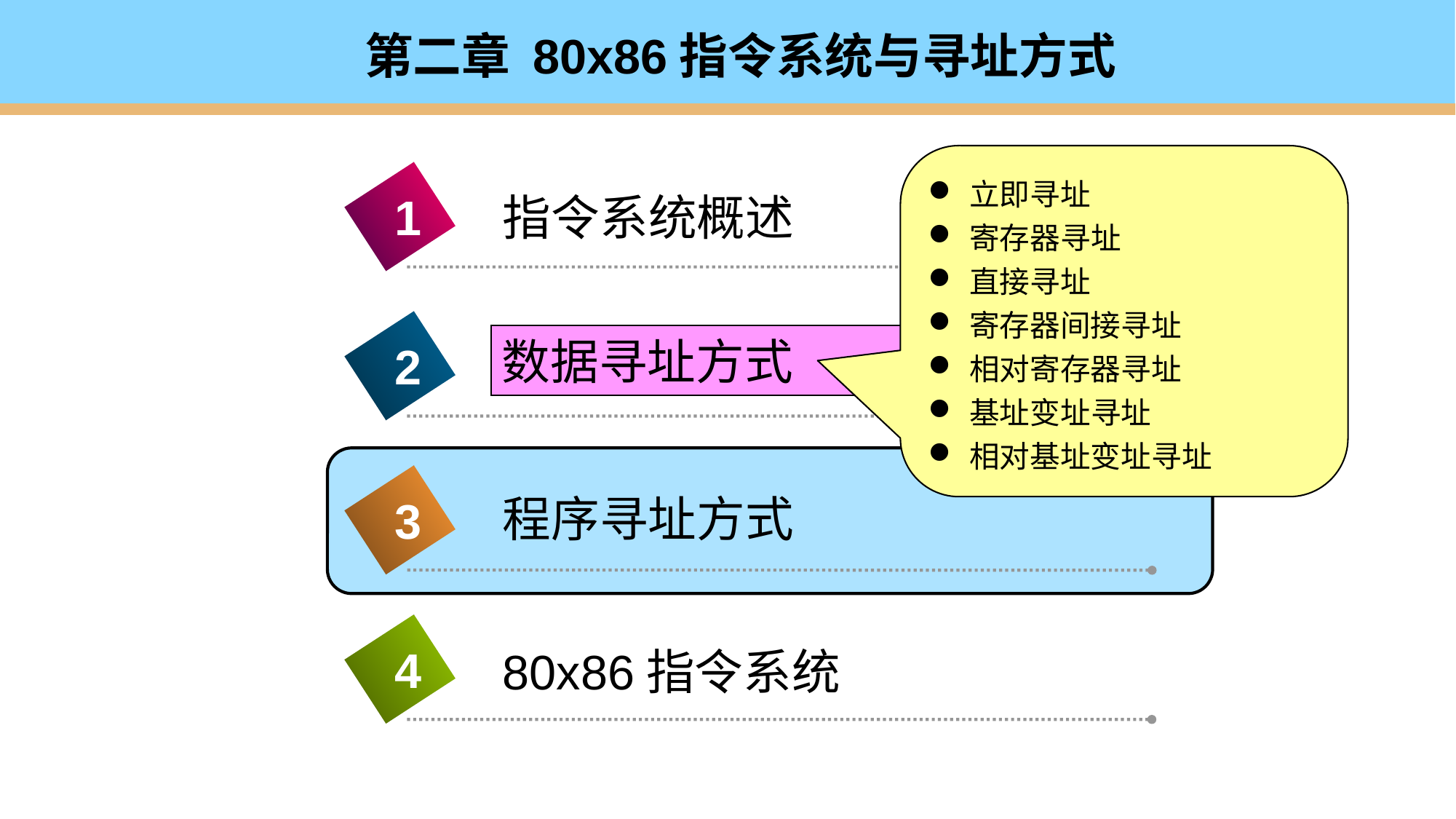

# 第二章 80x86指令系统与寻址方式
立即寻址
寄存器寻址
直接寻址
寄存器间接寻址
相对寄存器寻址
基址变址寻址
相对基址变址寻址

1
指令系统概述

数据寻址方式

80x86微处理器概述
2

程序寻址方式
3

4
80x86指令系统

63